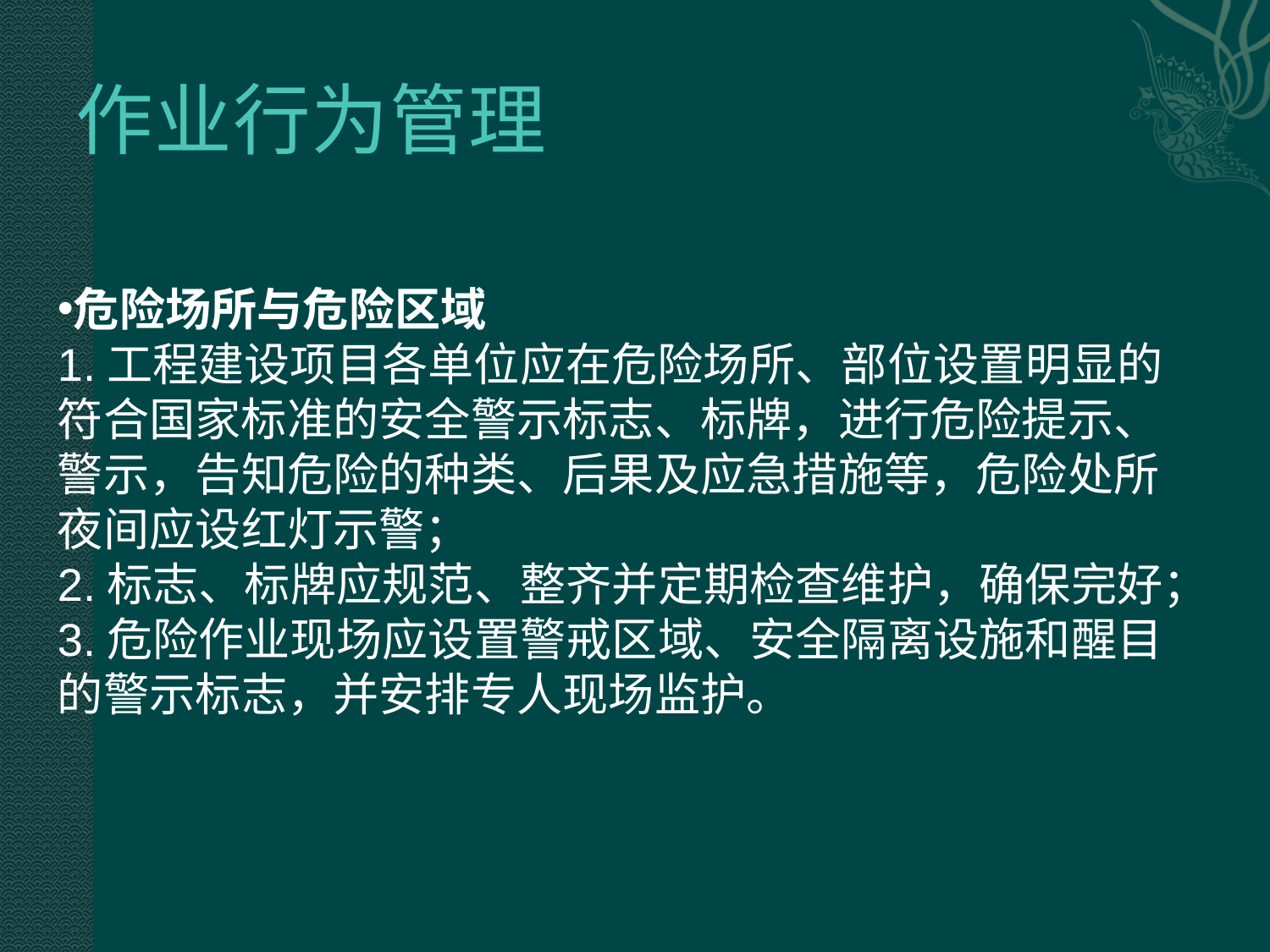

# 作业行为管理

危险场所与危险区域
1.工程建设项目各单位应在危险场所、部位设置明显的符合国家标准的安全警示标志、标牌，进行危险提示、警示，告知危险的种类、后果及应急措施等，危险处所夜间应设红灯示警；
2.标志、标牌应规范、整齐并定期检查维护，确保完好；
3.危险作业现场应设置警戒区域、安全隔离设施和醒目的警示标志，并安排专人现场监护。